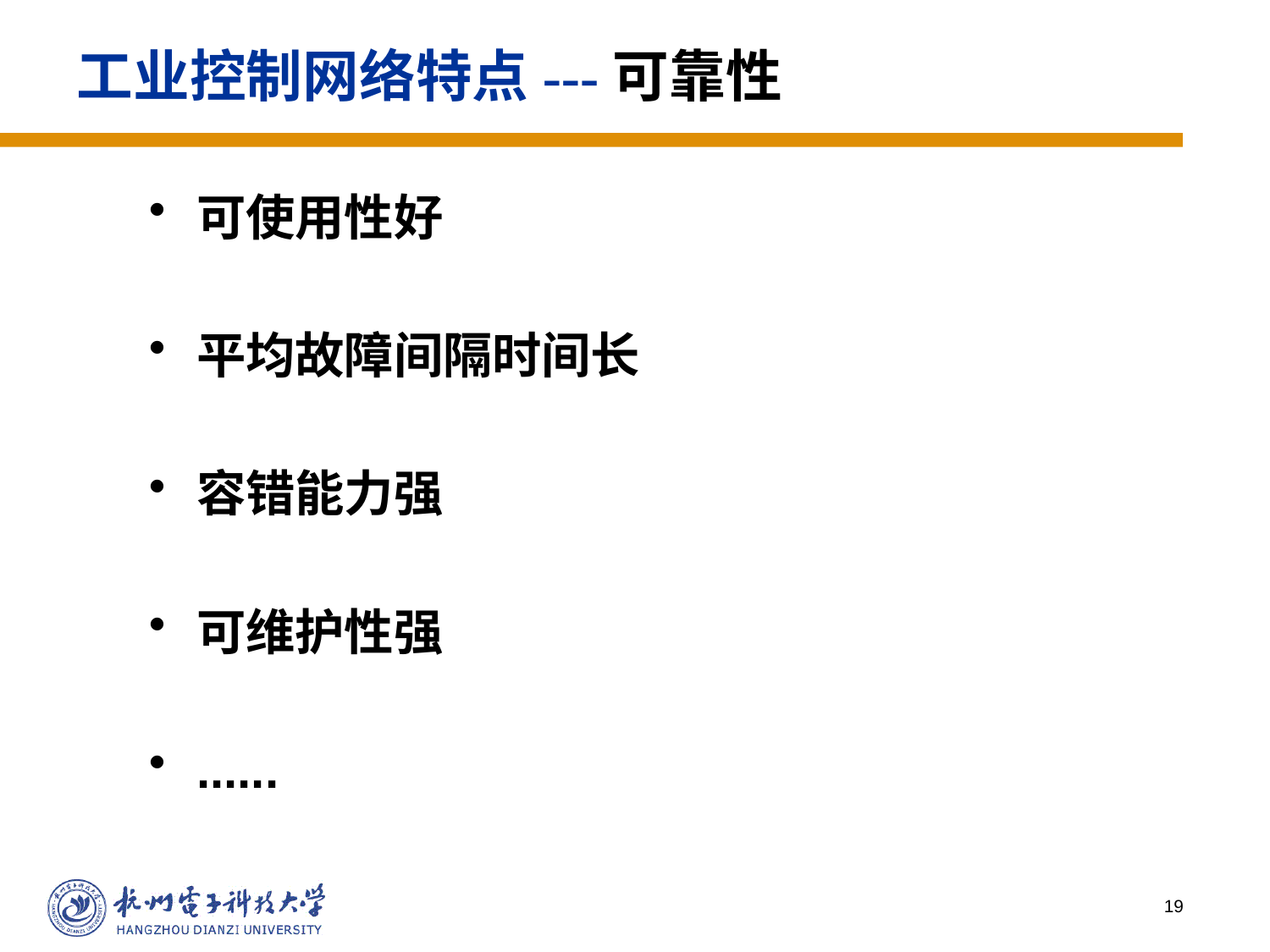

# 工业控制网络特点---可靠性
可使用性好

平均故障间隔时间长

容错能力强

可维护性强

......